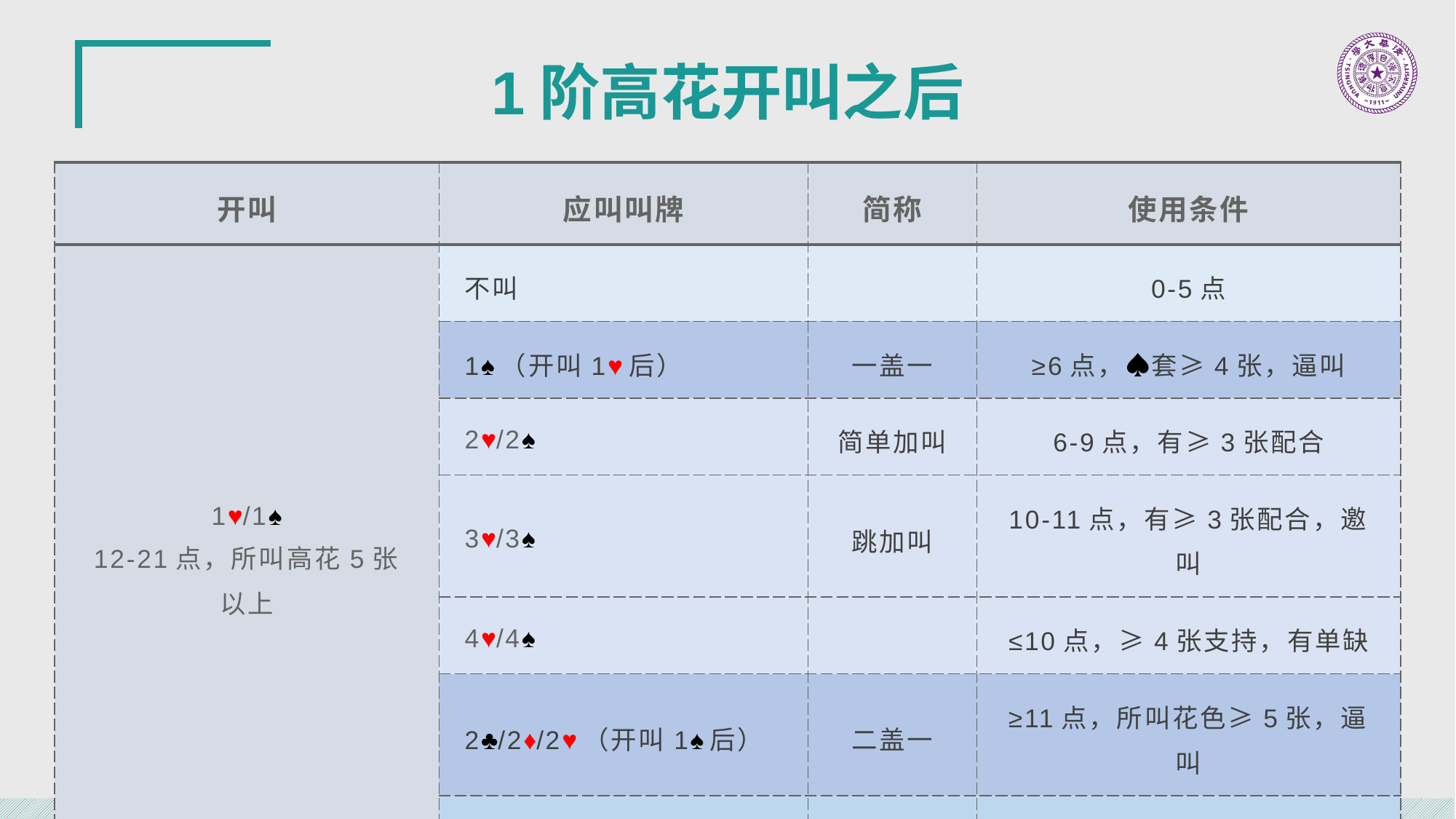

1阶高花开叫之后
| 开叫 | 应叫叫牌 | 简称 | 使用条件 |
| --- | --- | --- | --- |
| 1♥/1♠ 12-21点，所叫高花5张以上 | 不叫 |  | 0-5点 |
|  | 1♠（开叫1♥后） | 一盖一 | ≥6点，♠套≥4张，逼叫 |
|  | 2♥/2♠ | 简单加叫 | 6-9点，有≥3张配合 |
|  | 3♥/3♠ | 跳加叫 | 10-11点，有≥3张配合，邀叫 |
|  | 4♥/4♠ |  | ≤10点，≥4张支持，有单缺 |
|  | 2♣/2♦/2♥（开叫1♠后） | 二盖一 | ≥11点，所叫花色≥5张，逼叫 |
|  | 1NT |  | 6-10点，不能做上面的应叫 |